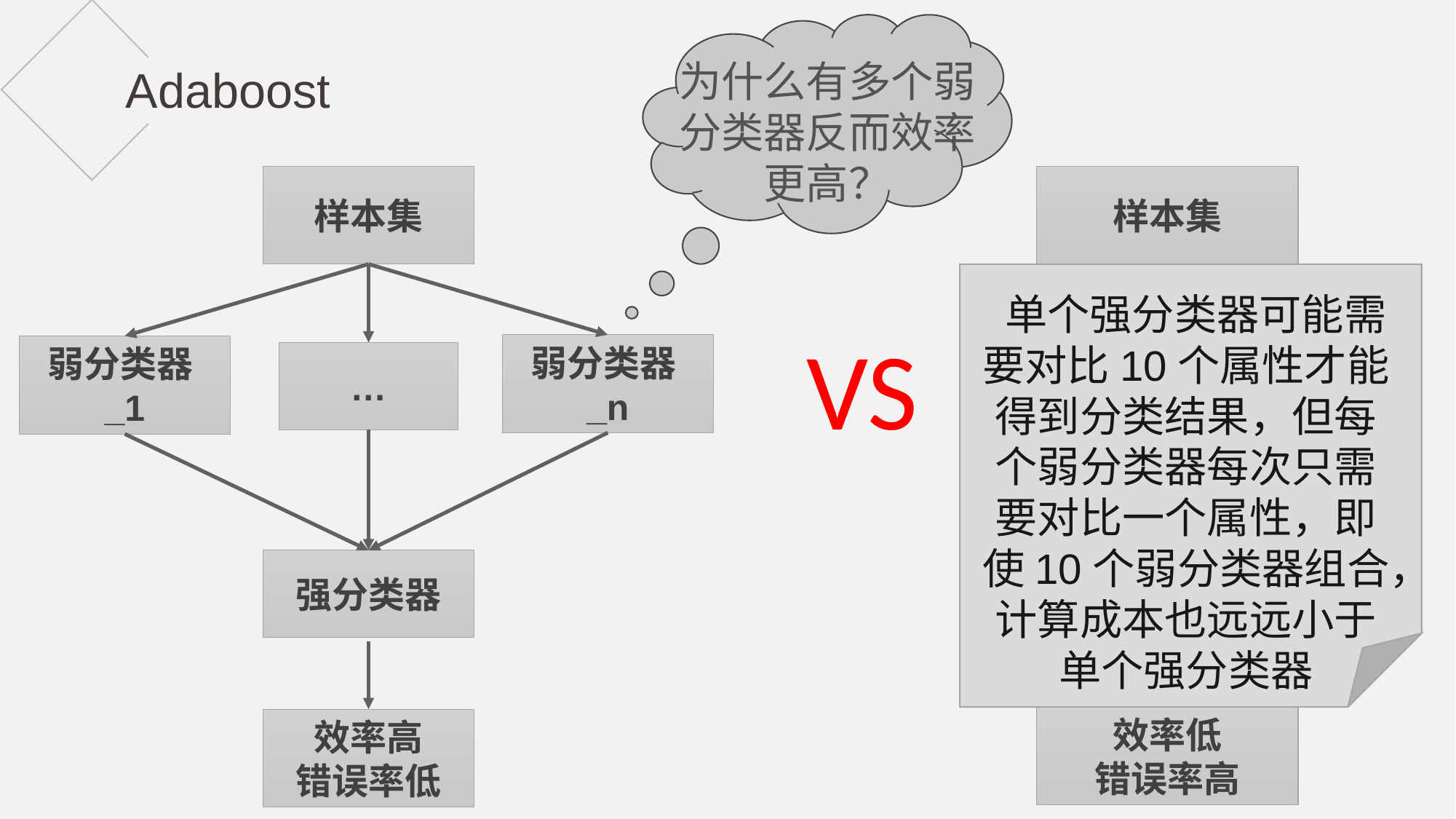

为什么有多个弱分类器反而效率更高？
Adaboost
样本集
弱分类器_n
弱分类器_1
…
强分类器
效率高
错误率低
样本集
分类器
效率低
错误率高

 单个强分类器可能需要对比10个属性才能得到分类结果，但每个弱分类器每次只需要对比一个属性，即使10个弱分类器组合，计算成本也远远小于单个强分类器
VS